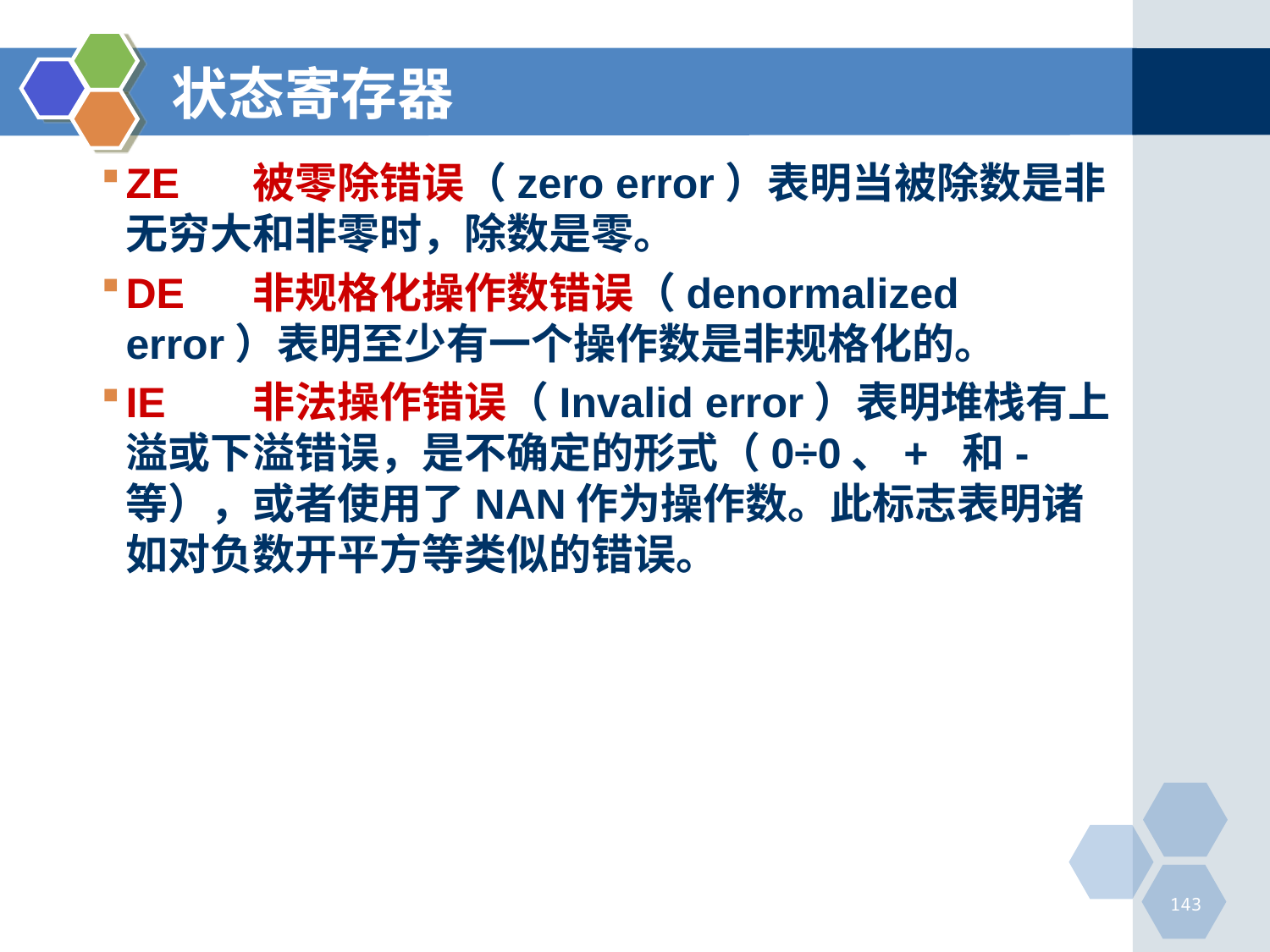

# 状态寄存器
ZE	被零除错误（zero error）表明当被除数是非无穷大和非零时，除数是零。
DE	非规格化操作数错误（denormalized error）表明至少有一个操作数是非规格化的。
IE	非法操作错误（Invalid error）表明堆栈有上溢或下溢错误，是不确定的形式（0÷0、+  和-等），或者使用了NAN作为操作数。此标志表明诸如对负数开平方等类似的错误。
143